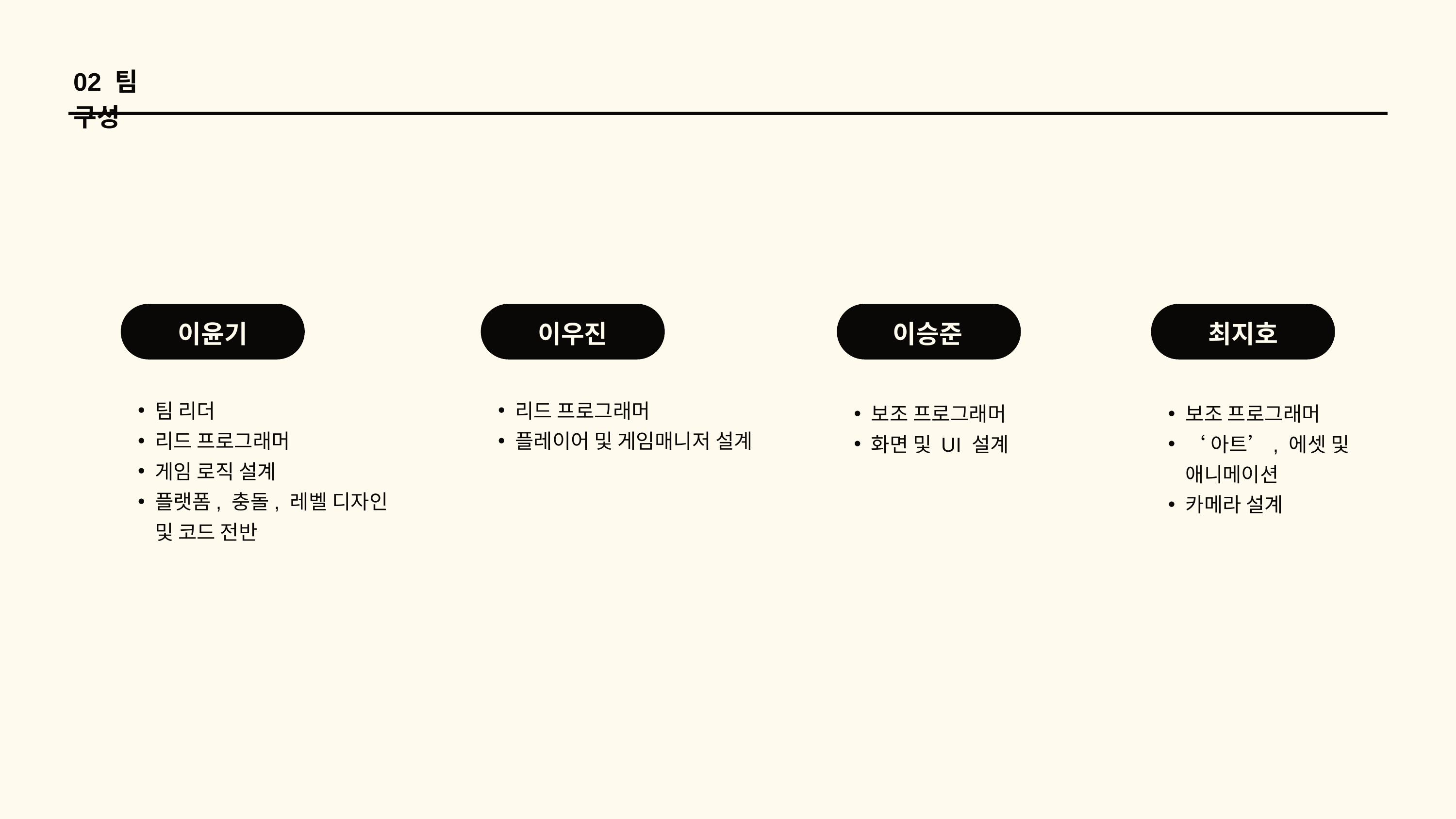

02 팀 구성

이윤기
이우진
이승준
최지호
팀 리더
리드 프로그래머
게임 로직 설계
플랫폼, 충돌, 레벨 디자인 및 코드 전반
리드 프로그래머
플레이어 및 게임매니저 설계
보조 프로그래머
화면 및 UI 설계
보조 프로그래머
‘아트’, 에셋 및 애니메이션
카메라 설계